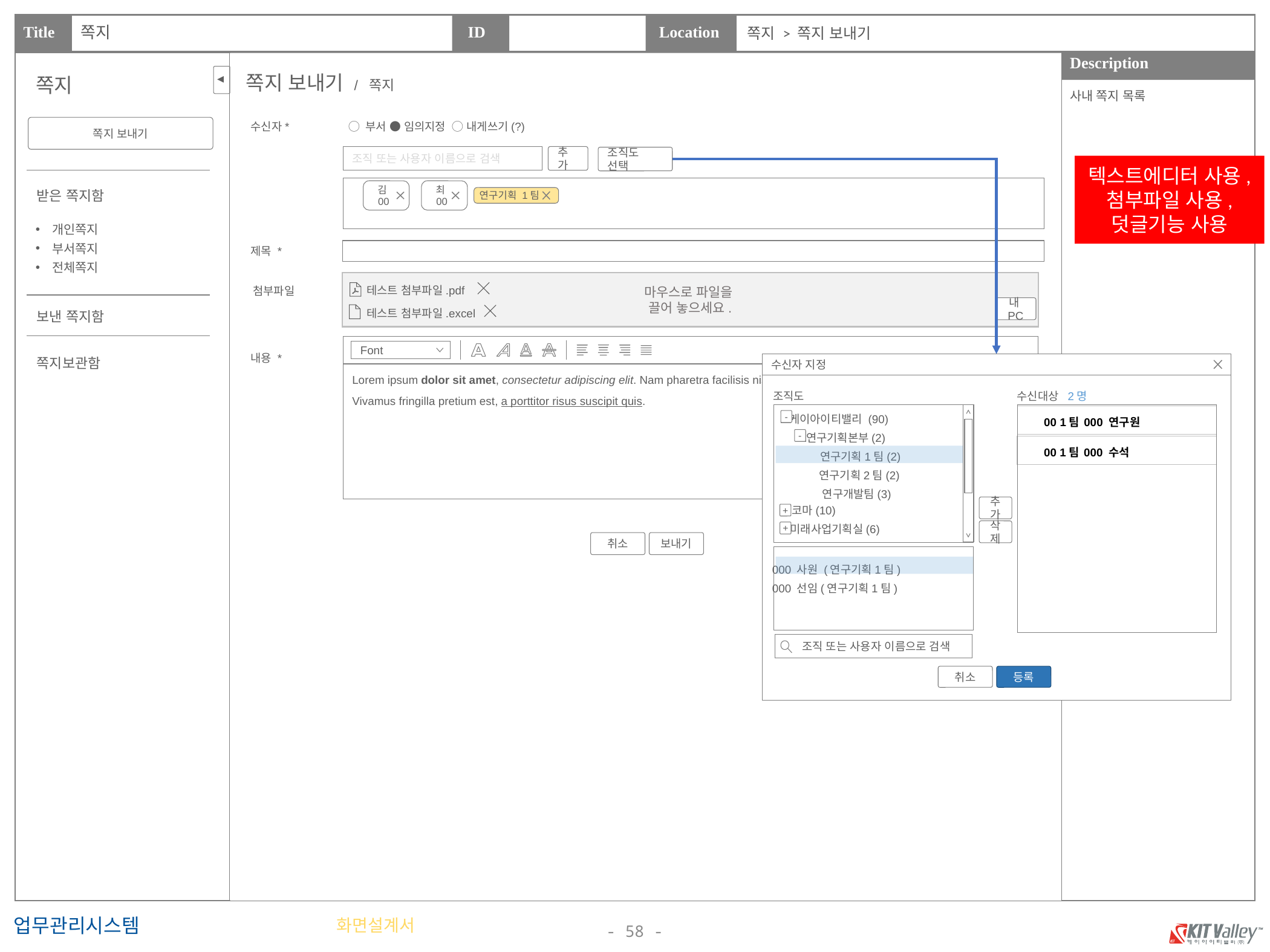

쪽지

쪽지 > 쪽지 보내기
쪽지 보내기 /  쪽지
쪽지
사내 쪽지 목록
◯ 부서 ● 임의지정  ◯ 내게쓰기(?)
수신자*
쪽지 보내기
추가
조직 또는 사용자 이름으로 검색
조직도 선택
텍스트에디터 사용,
첨부파일 사용,
덧글기능 사용

받은 쪽지함
연구기획 1팀
최00

김00

개인쪽지
부서쪽지
전체쪽지
제목 *

마우스로 파일을
끌어 놓으세요.
첨부파일
테스트 첨부파일.pdf

테스트 첨부파일.excel

내PC
보낸 쪽지함

Font

Lorem ipsum dolor sit amet, consectetur adipiscing elit. Nam pharetra facilisis nisl, et efficitur nunc accumsan non.
Vivamus fringilla pretium est, a porttitor risus suscipit quis.
내용 *
쪽지보관함
수신자 지정

취소
등록
조직도
수신대상  2명

케이아이티밸리 (90)

-
00 1팀
000 연구원

연구기획본부(2)
-

00 1팀
000 수석
연구기획1팀(2)

연구기획2팀(2)

연구개발팀(3)
추가
코마(10)
+
미래사업기획실(6)
삭제
+

000 사원 (연구기획1팀)
000 선임(연구기획1팀)

조직 또는 사용자 이름으로 검색

취소
보내기